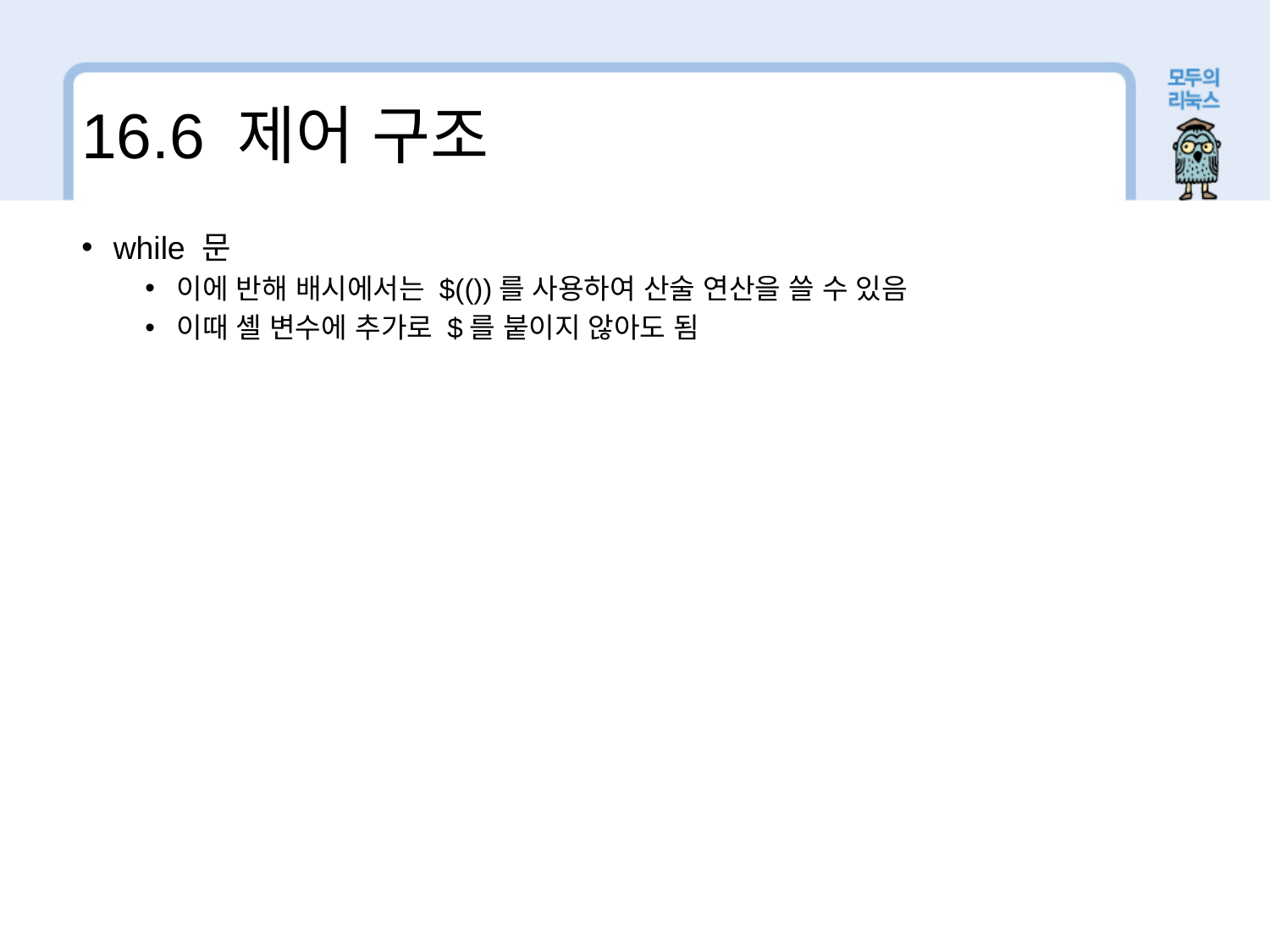

16.6 제어 구조
while 문
이에 반해 배시에서는 $(())를 사용하여 산술 연산을 쓸 수 있음
이때 셸 변수에 추가로 $를 붙이지 않아도 됨